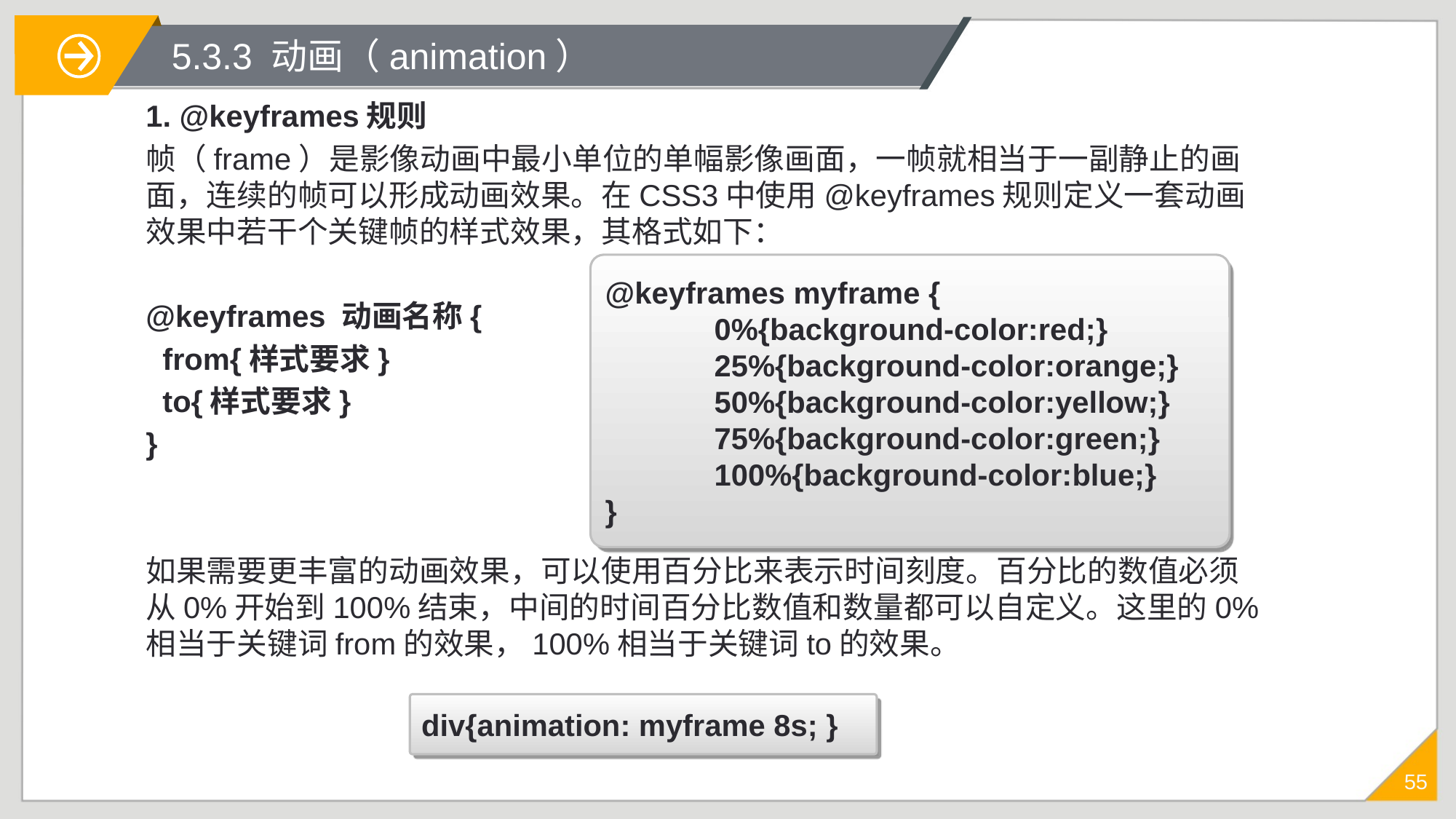

# 5.3.3 动画（animation）
1. @keyframes规则
帧（frame）是影像动画中最小单位的单幅影像画面，一帧就相当于一副静止的画面，连续的帧可以形成动画效果。在CSS3中使用@keyframes规则定义一套动画效果中若干个关键帧的样式效果，其格式如下：

@keyframes 动画名称{
  from{样式要求}
  to{样式要求}
}

如果需要更丰富的动画效果，可以使用百分比来表示时间刻度。百分比的数值必须从0%开始到100%结束，中间的时间百分比数值和数量都可以自定义。这里的0%相当于关键词from的效果，100%相当于关键词to的效果。
@keyframes myframe {
	0%{background-color:red;}
	25%{background-color:orange;}
	50%{background-color:yellow;}
	75%{background-color:green;}
	100%{background-color:blue;}
}
div{animation: myframe 8s; }